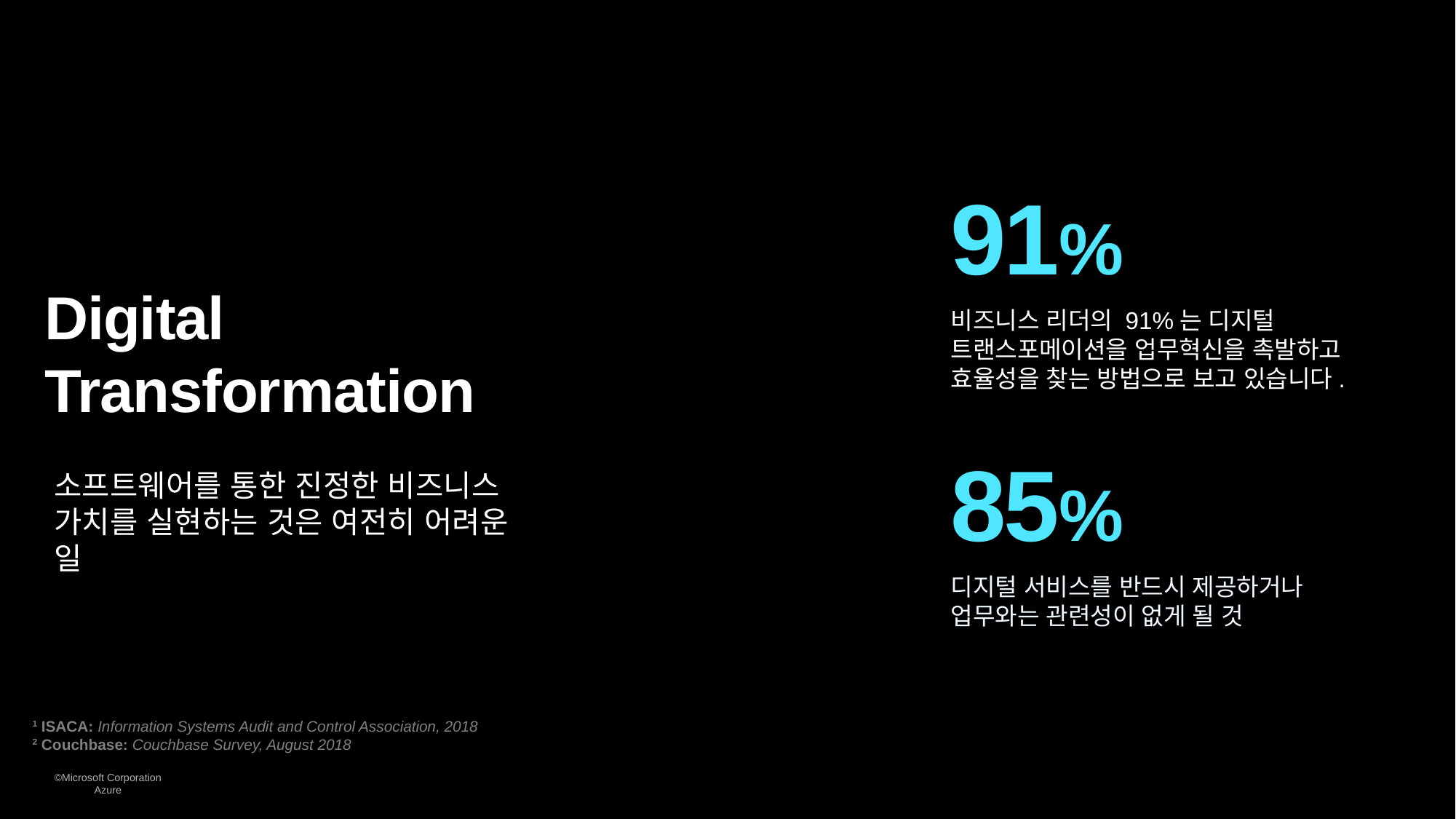

91%
비즈니스 리더의 91%는 디지털 트랜스포메이션을 업무혁신을 촉발하고 효율성을 찾는 방법으로 보고 있습니다.
Digital
Transformation
85%
디지털 서비스를 반드시 제공하거나 업무와는 관련성이 없게 될 것
소프트웨어를 통한 진정한 비즈니스 가치를 실현하는 것은 여전히 어려운 일
1 ISACA: Information Systems Audit and Control Association, 2018
2 Couchbase: Couchbase Survey, August 2018